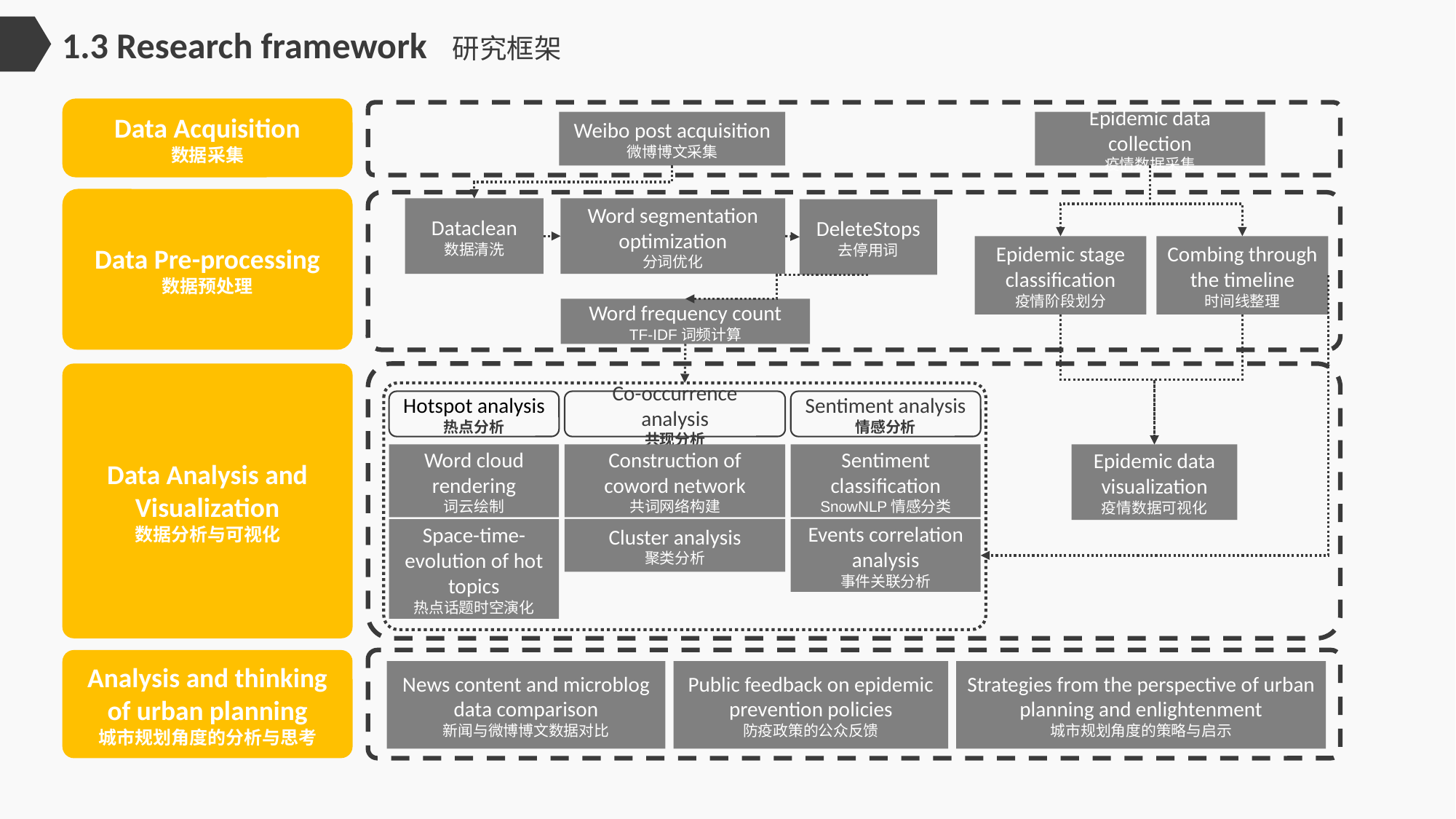

1.3 Research framework  研究框架
Data Acquisition
数据采集

Epidemic data collection
疫情数据采集
Weibo post acquisition
微博博文采集
Data Pre-processing
数据预处理

Dataclean
数据清洗
Word segmentation optimization
分词优化
DeleteStops
去停用词
Word frequency count
TF-IDF词频计算
Epidemic stage classification
疫情阶段划分
Combing through the timeline
时间线整理
Data Analysis and Visualization
数据分析与可视化

Hotspot analysis
热点分析
Word cloud rendering
词云绘制
Space-time-evolution of hot topics
热点话题时空演化
Co-occurrence analysis
共现分析
Construction of coword network
共词网络构建
Cluster analysis
聚类分析
Sentiment analysis
情感分析
Sentiment classification
SnowNLP情感分类
Events correlation analysis
事件关联分析
Epidemic data visualization
疫情数据可视化
Analysis and thinking of urban planning
城市规划角度的分析与思考

News content and microblog data comparison
新闻与微博博文数据对比
Public feedback on epidemic prevention policies
防疫政策的公众反馈
Strategies from the perspective of urban planning and enlightenment
城市规划角度的策略与启示